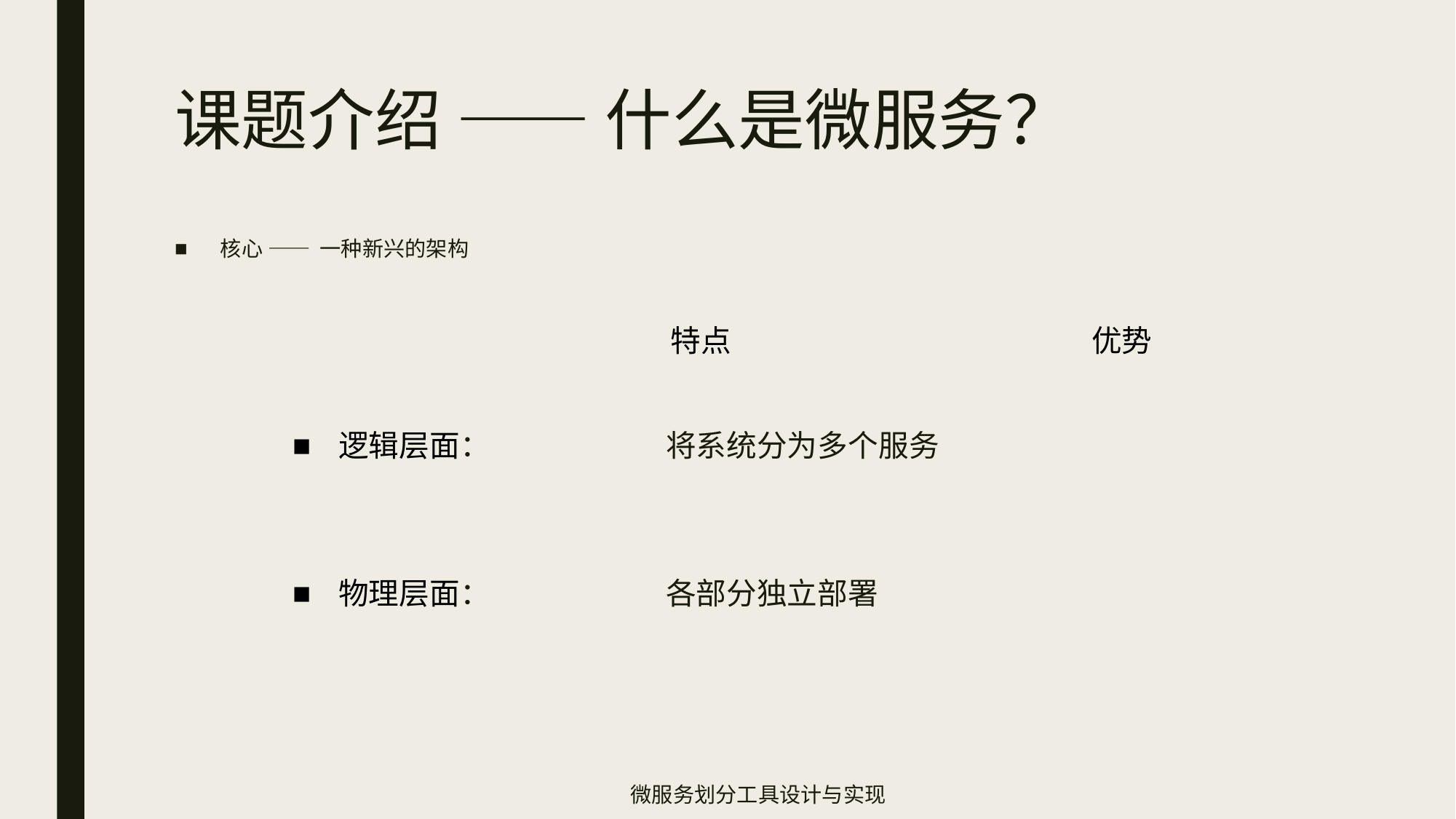

# 课题介绍 —— 什么是微服务？
核心 ——  一种新兴的架构

逻辑层面：		将系统分为多个服务

物理层面：		各部分独立部署
特点
优势
微服务划分工具设计与实现